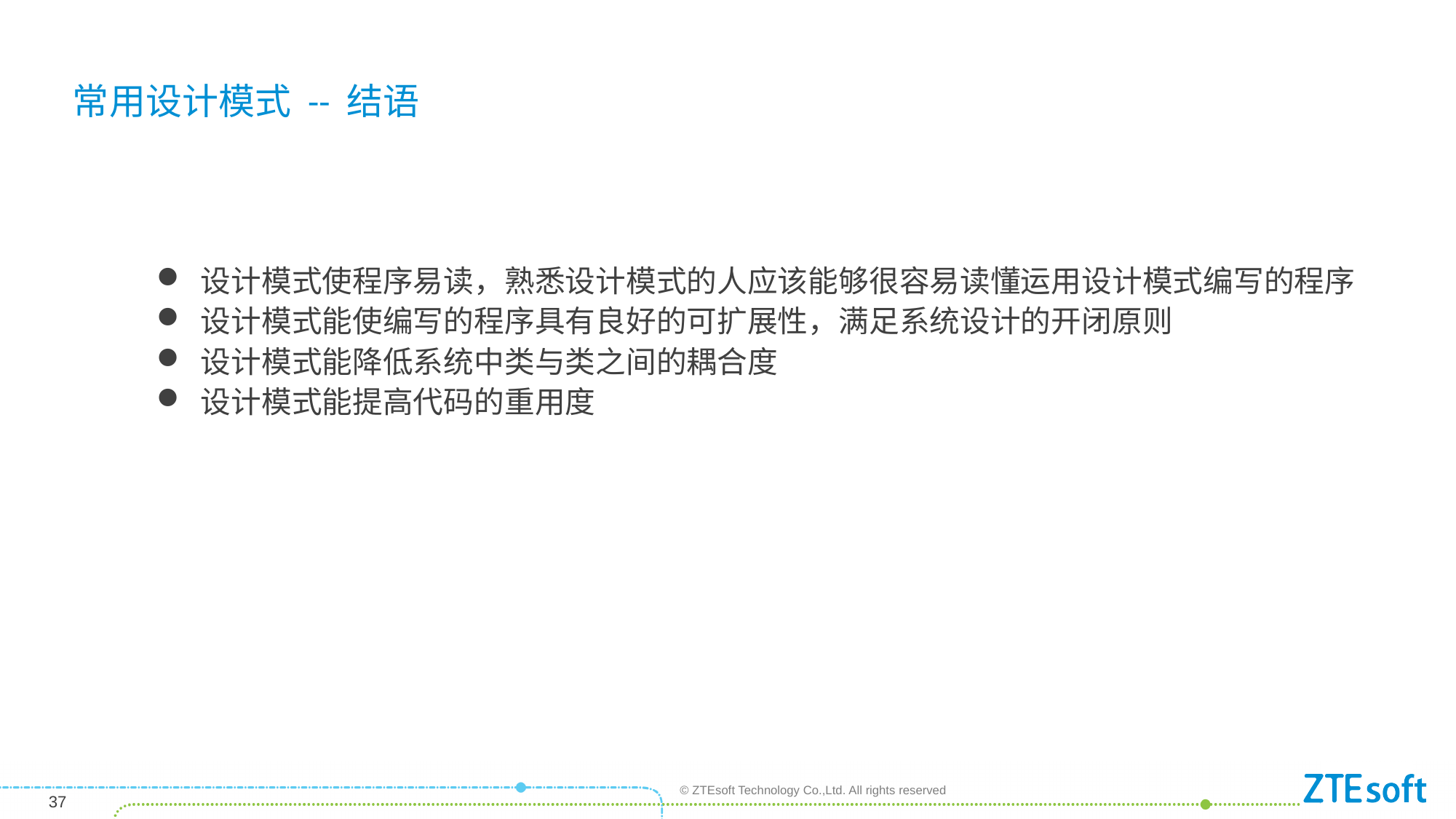

常用设计模式 -- 结语

 设计模式使程序易读，熟悉设计模式的人应该能够很容易读懂运用设计模式编写的程序
 设计模式能使编写的程序具有良好的可扩展性，满足系统设计的开闭原则
 设计模式能降低系统中类与类之间的耦合度
 设计模式能提高代码的重用度